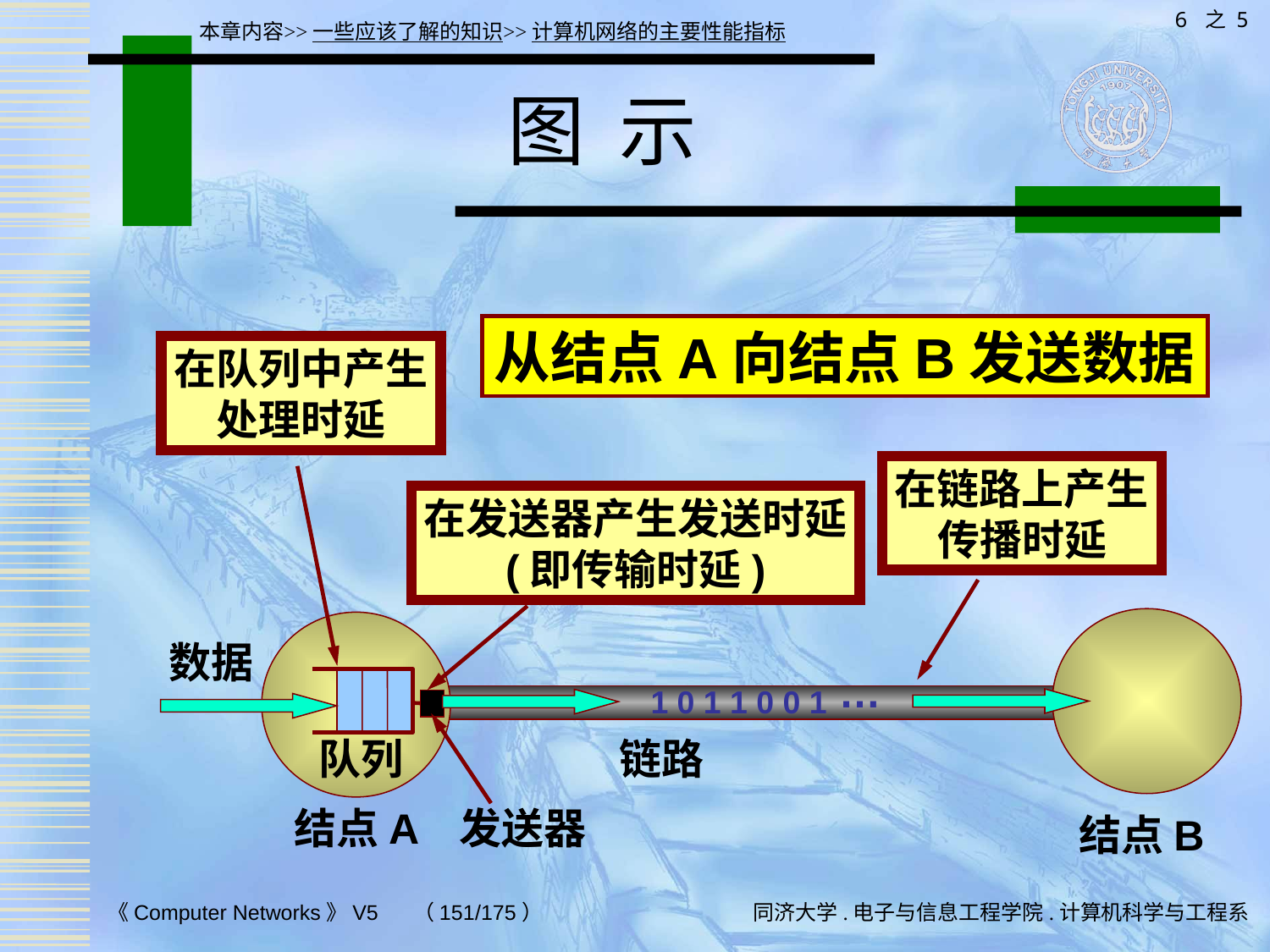

6 之 5
本章内容>>一些应该了解的知识>>计算机网络的主要性能指标
# 图  示
从结点A向结点B发送数据
在队列中产生
处理时延

在链路上产生
传播时延

在发送器产生发送时延
(即传输时延)

数据
…

1 0 1 1 0 0 1

队列
链路
结点A
发送器
结点B